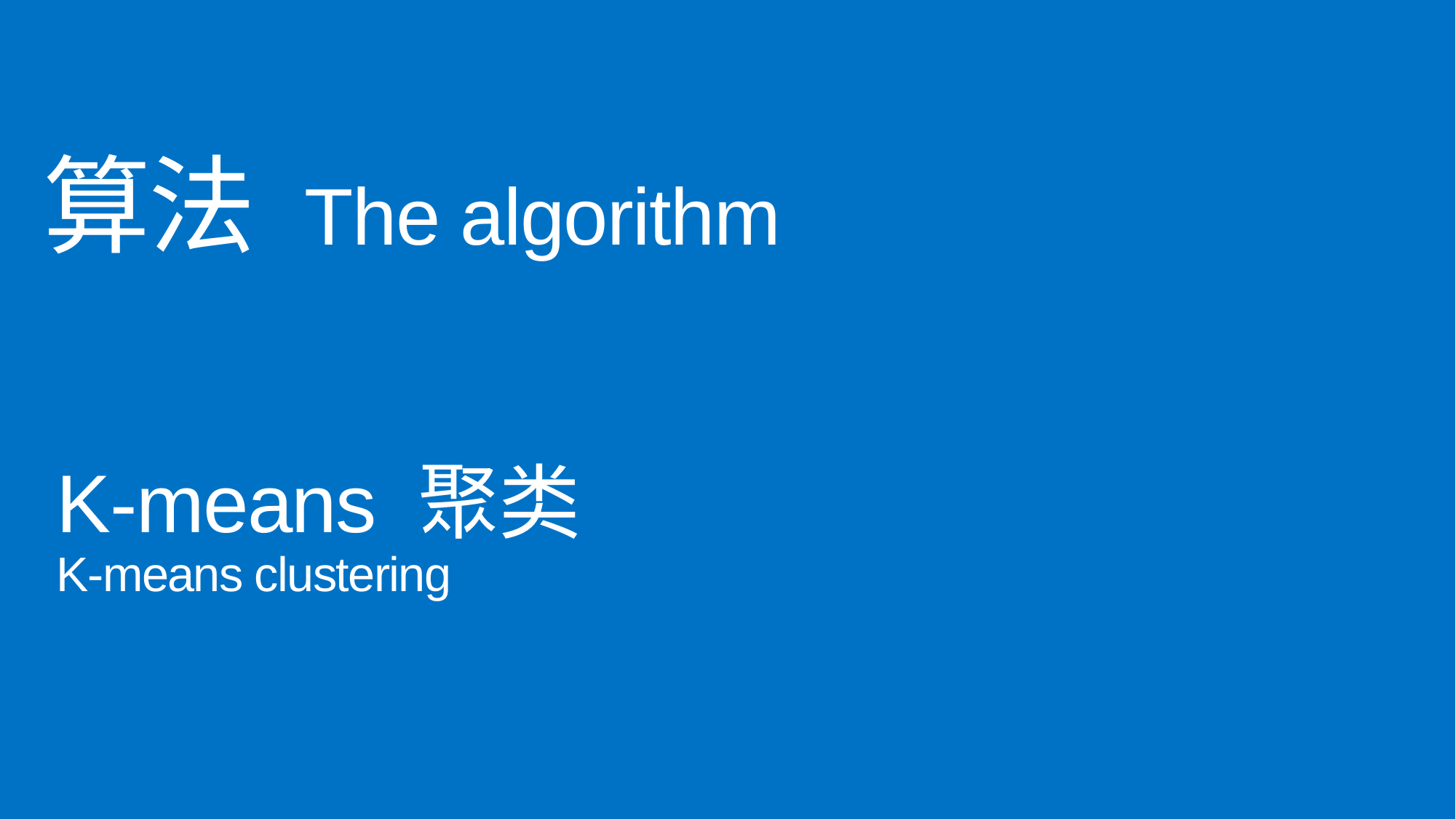

算法 The algorithm
# K-means 聚类 K-means clustering